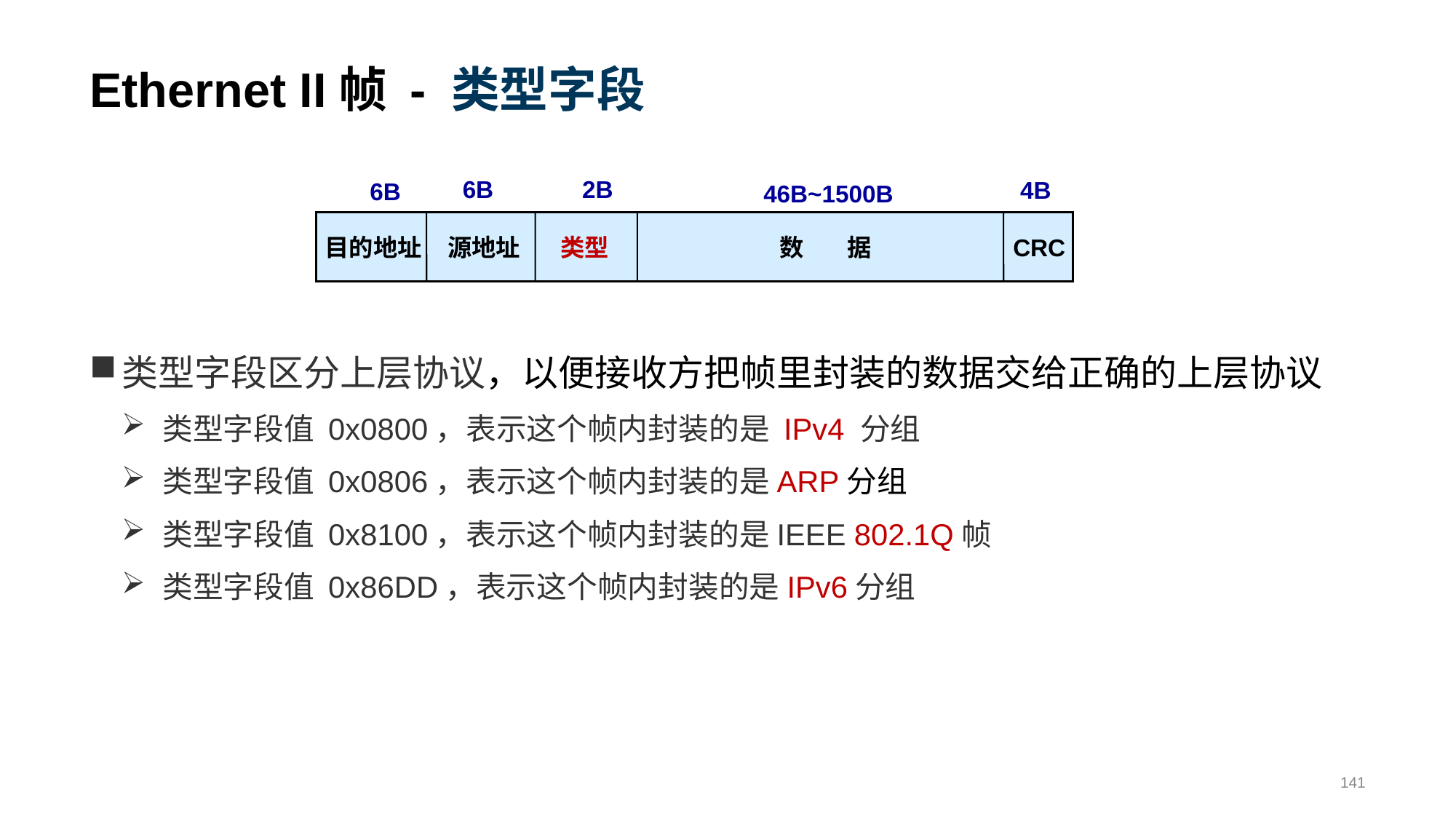

# Ethernet II帧 - 类型字段
6B
2B
4B
6B
46B~1500B

目的地址
源地址
类型
数        据
CRC
类型字段区分上层协议，以便接收方把帧里封装的数据交给正确的上层协议
类型字段值 0x0800，表示这个帧内封装的是 IPv4 分组
类型字段值 0x0806，表示这个帧内封装的是ARP分组
类型字段值 0x8100，表示这个帧内封装的是IEEE 802.1Q帧
类型字段值 0x86DD，表示这个帧内封装的是IPv6分组

141